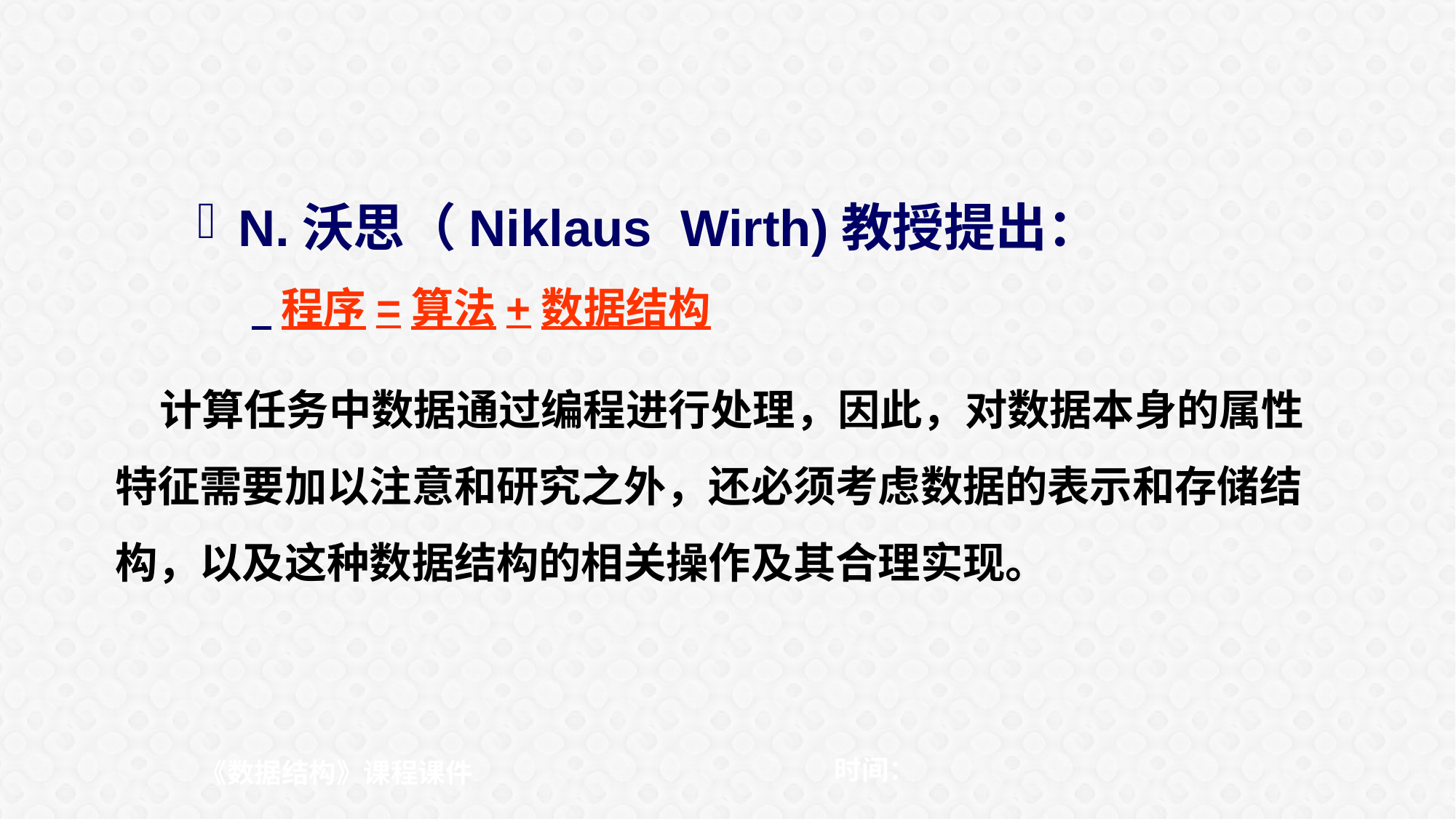

N.沃思（Niklaus  Wirth)教授提出：
  程序=算法+数据结构
    计算任务中数据通过编程进行处理，因此，对数据本身的属性特征需要加以注意和研究之外，还必须考虑数据的表示和存储结构，以及这种数据结构的相关操作及其合理实现。

时间：
《数据结构》课程课件